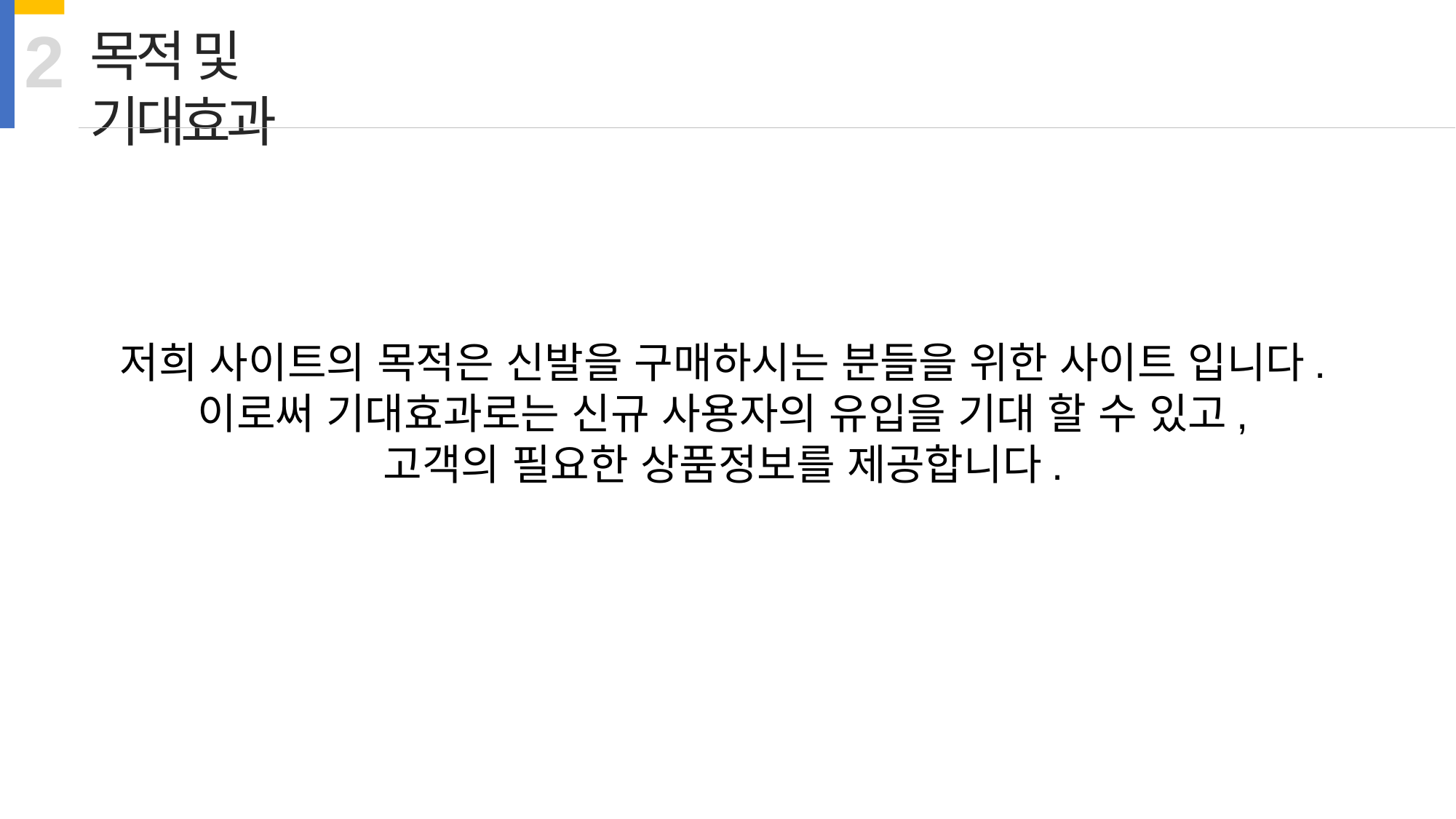

2
목적 및 기대효과
저희 사이트의 목적은 신발을 구매하시는 분들을 위한 사이트 입니다.
이로써 기대효과로는 신규 사용자의 유입을 기대 할 수 있고,
고객의 필요한 상품정보를 제공합니다.